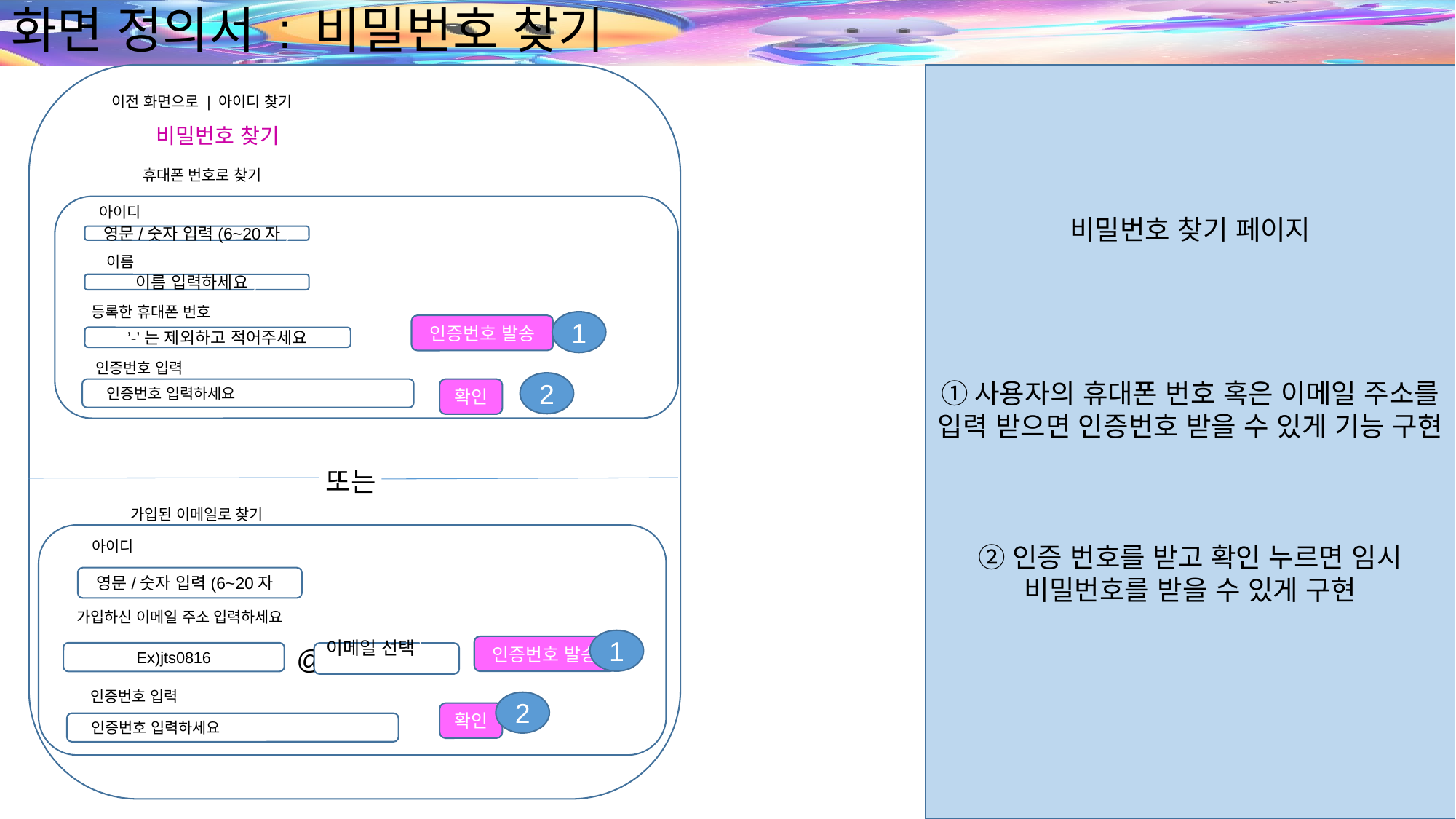

# 화면 정의서 : 비밀번호 찾기

또는
비밀번호 찾기 페이지

①사용자의 휴대폰 번호 혹은 이메일 주소를 입력 받으면 인증번호 받을 수 있게 기능 구현

②인증 번호를 받고 확인 누르면 임시 비밀번호를 받을 수 있게 구현

이전 화면으로 | 아이디 찾기
비밀번호 찾기
휴대폰 번호로 찾기

아이디
영문/숫자 입력(6~20자)
이름
이름 입력하세요)
등록한 휴대폰 번호
1
인증번호 발송
’-’는 제외하고 적어주세요
인증번호 입력
2
인증번호 입력하세요

확인
가입된 이메일로 찾기

아이디
영문/숫자 입력(6~20자)
가입하신 이메일 주소 입력하세요
1
인증번호 발송
@
Ex)jts0816
이메일 선택\
인증번호 입력
2
확인
인증번호 입력하세요